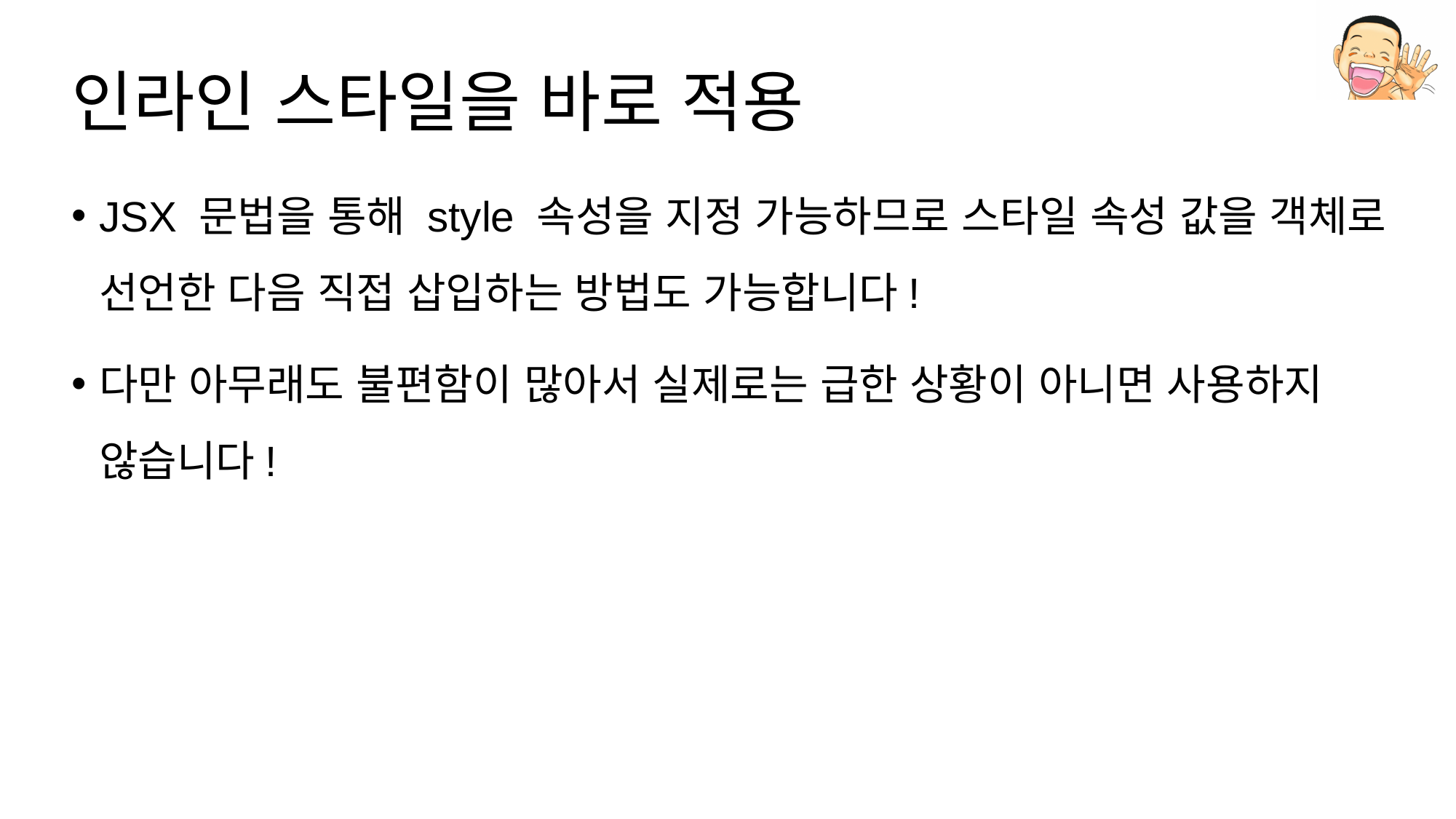

# 인라인 스타일을 바로 적용
JSX 문법을 통해 style 속성을 지정 가능하므로 스타일 속성 값을 객체로 선언한 다음 직접 삽입하는 방법도 가능합니다!
다만 아무래도 불편함이 많아서 실제로는 급한 상황이 아니면 사용하지 않습니다!